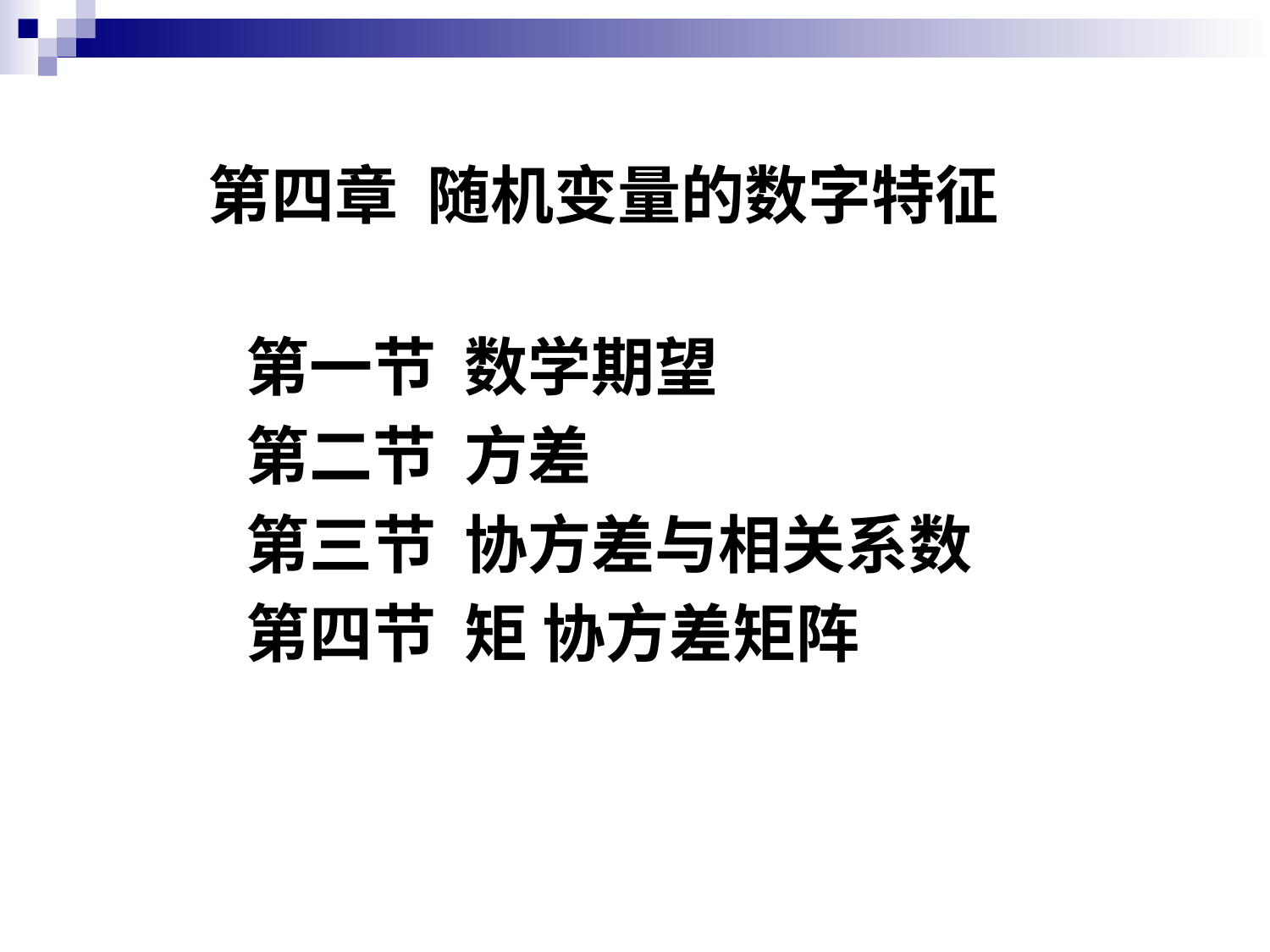

# 第四章  随机变量的数字特征
第一节  数学期望
第二节  方差
第三节  协方差与相关系数
第四节  矩 协方差矩阵